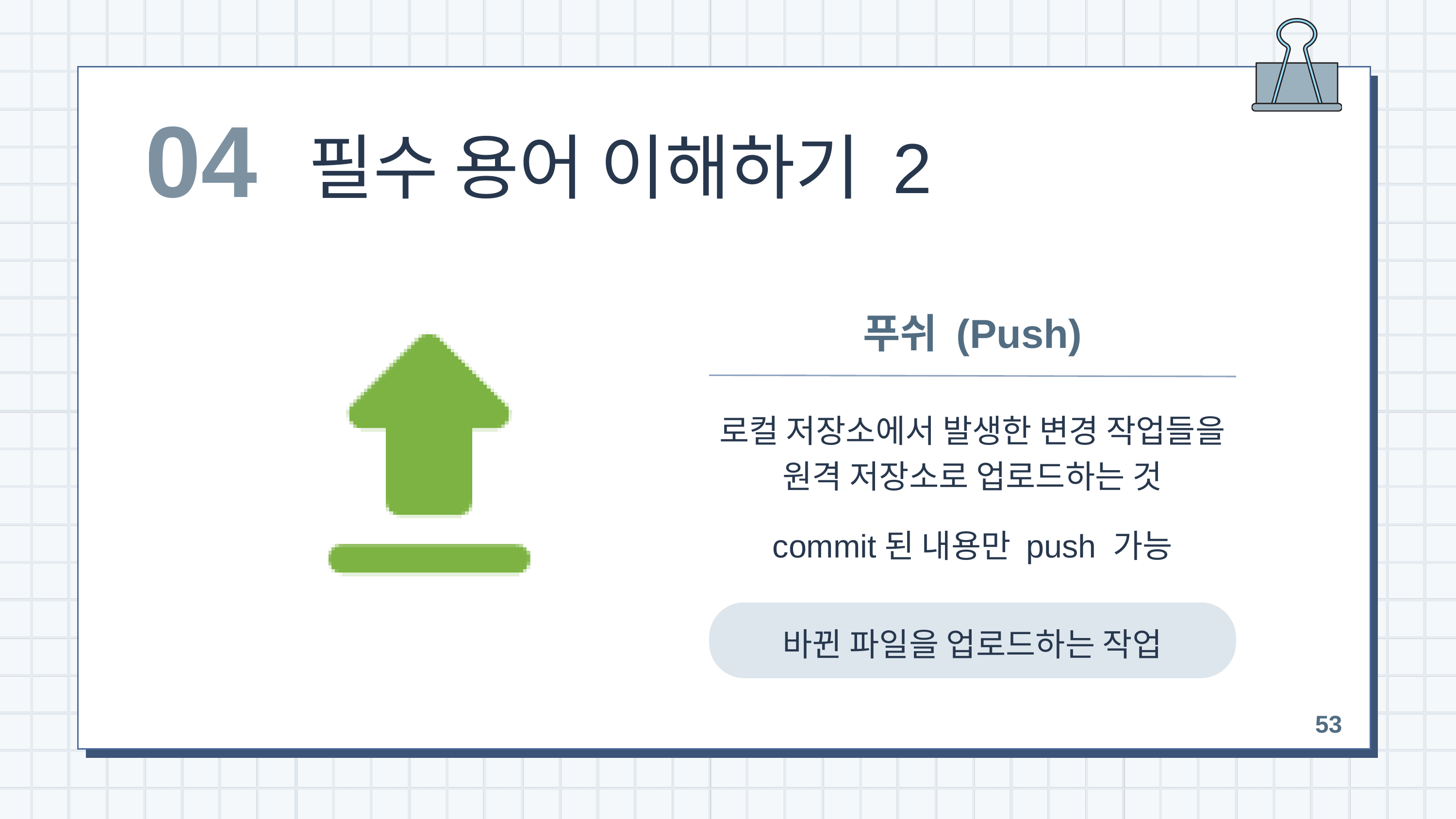

04
필수 용어 이해하기 2
푸쉬 (Push)

로컬 저장소에서 발생한 변경 작업들을 원격 저장소로 업로드하는 것
commit된 내용만 push 가능

바뀐 파일을 업로드하는 작업
53